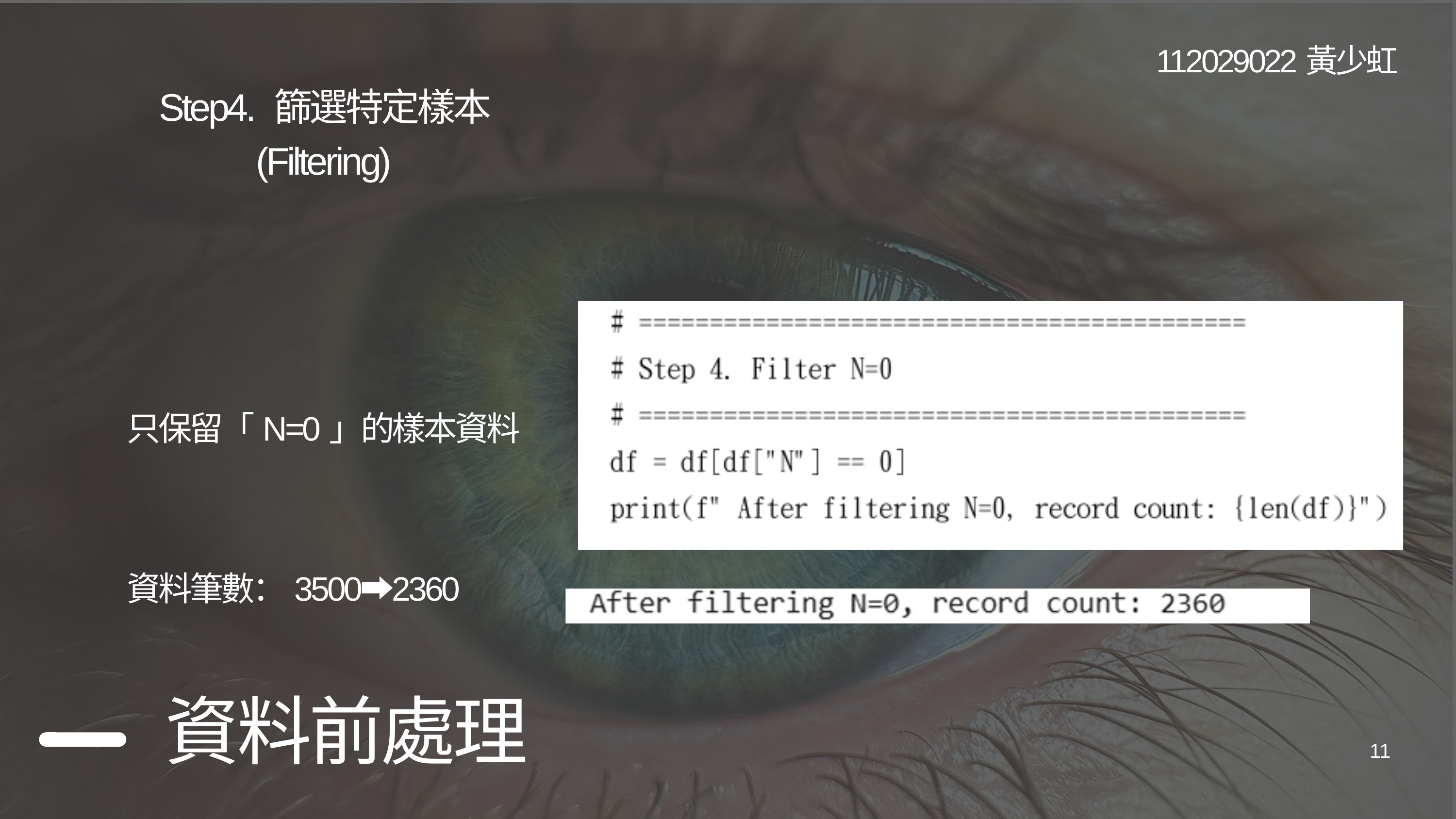

112029022黃少虹
Step4. 篩選特定樣本 (Filtering)

只保留「N=0」的樣本資料
資料筆數：3500⮕2360

資料前處理
11